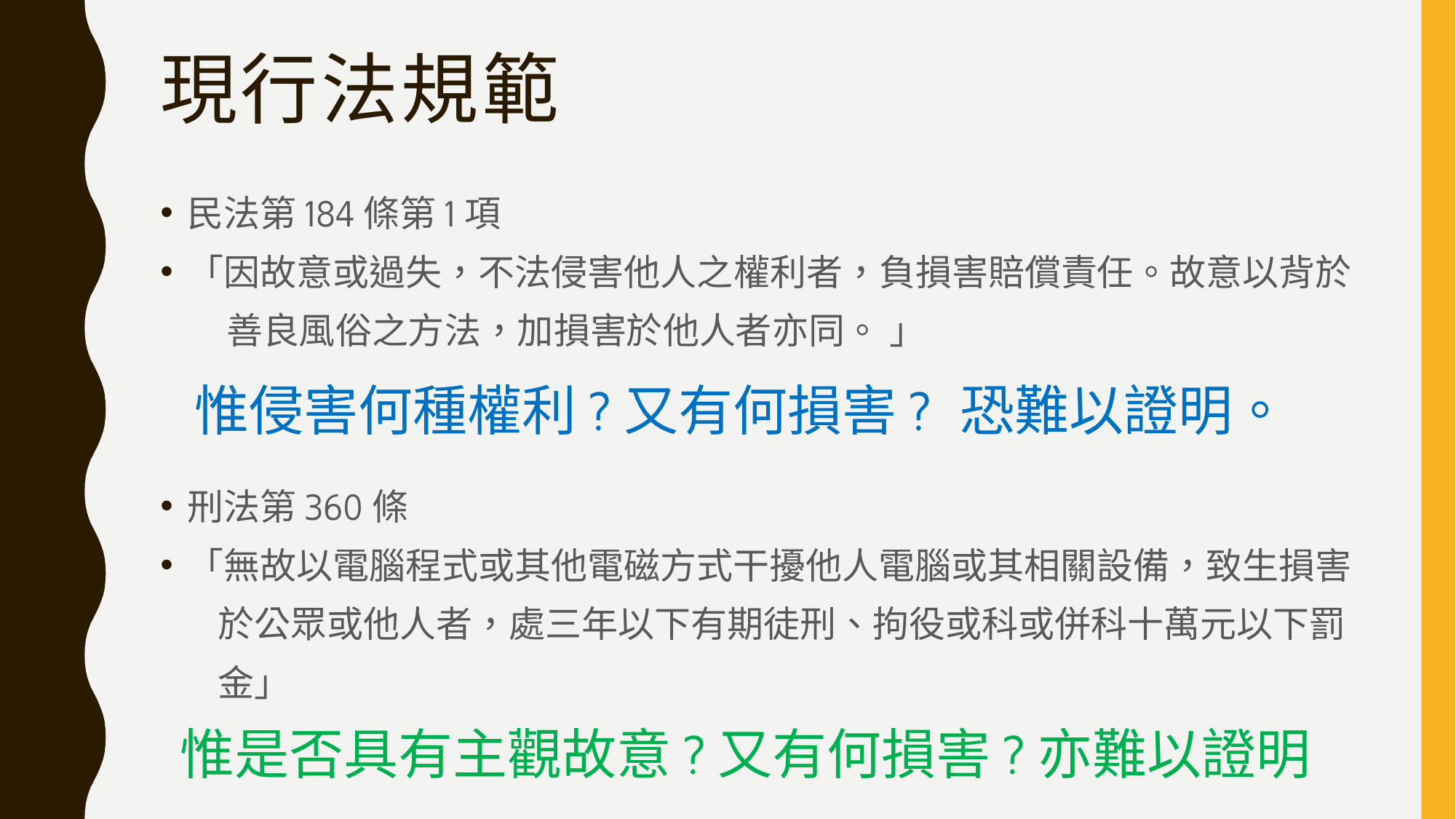

# 現行法規範
民法第184條第1項
「因故意或過失，不法侵害他人之權利者，負損害賠償責任。故意以背於
       善良風俗之方法，加損害於他人者亦同。 」

刑法第360條
「無故以電腦程式或其他電磁方式干擾他人電腦或其相關設備，致生損害
      於公眾或他人者，處三年以下有期徒刑、拘役或科或併科十萬元以下罰
      金」

惟侵害何種權利?又有何損害? 恐難以證明。

惟是否具有主觀故意?又有何損害?亦難以證明